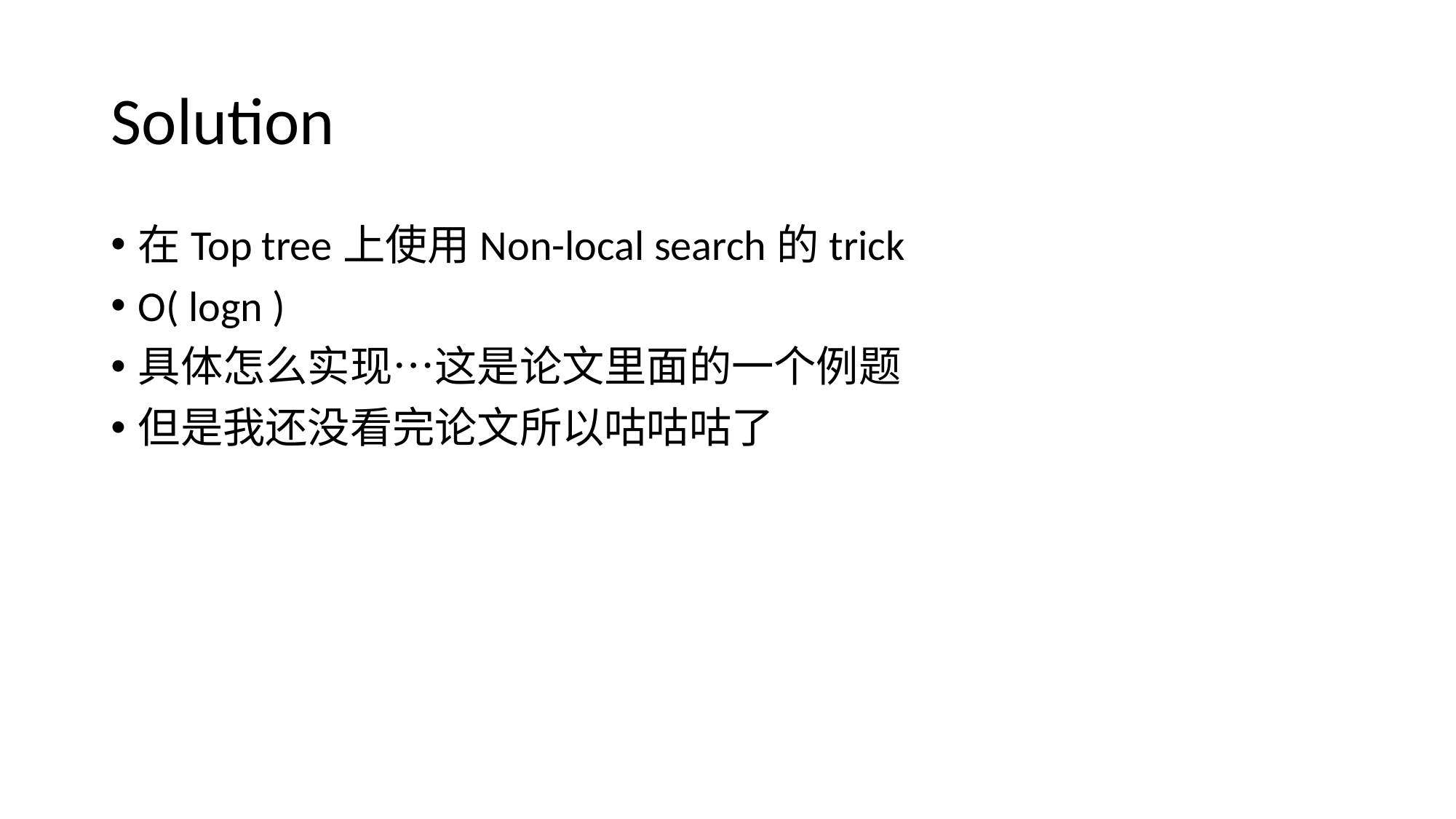

# Solution
在Top tree上使用Non-local search的trick
O( logn )
具体怎么实现…这是论文里面的一个例题
但是我还没看完论文所以咕咕咕了